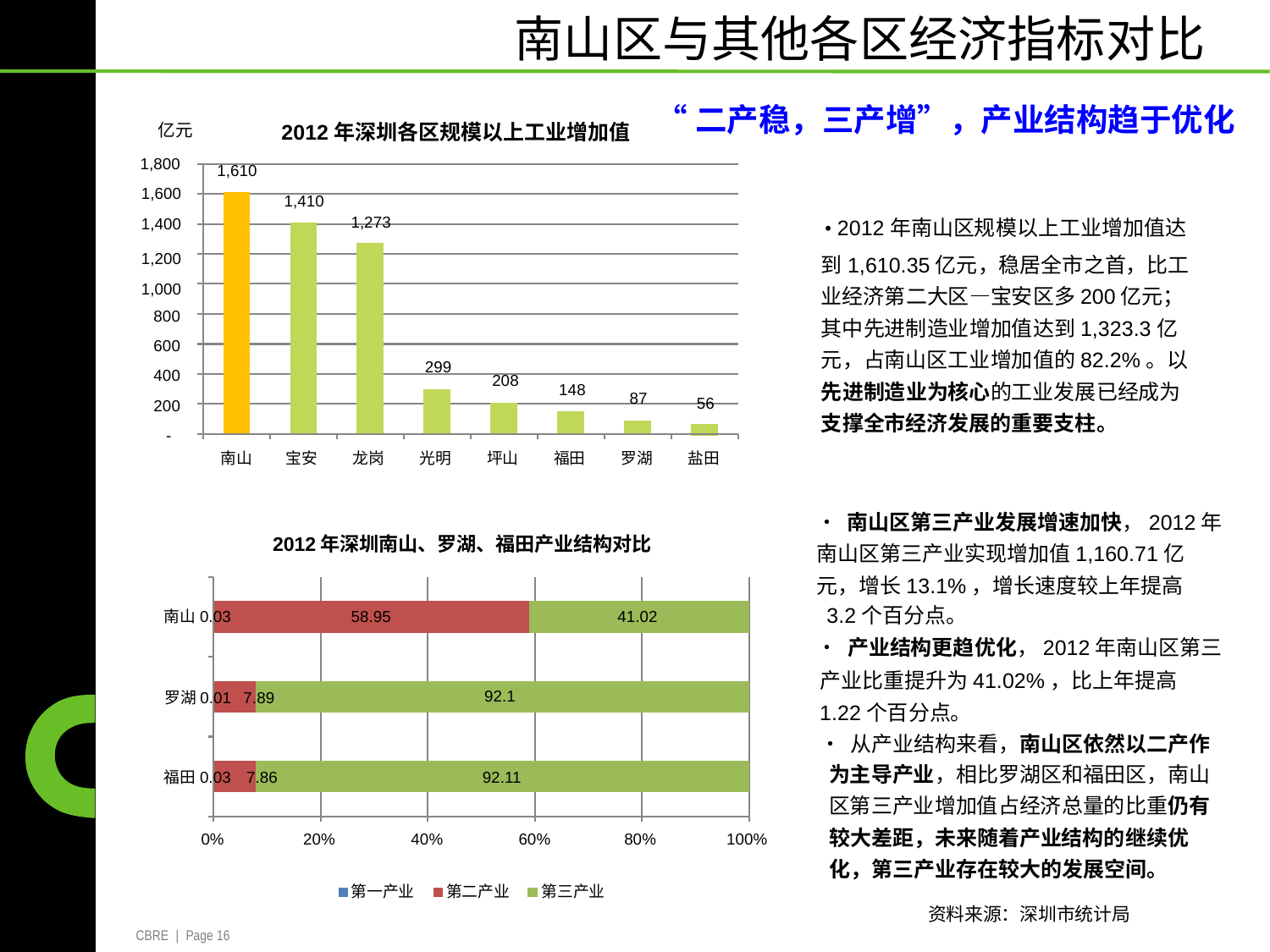

南山区与其他各区经济指标对比

“二产稳，三产增”，产业结构趋于优化
2012年深圳各区规模以上工业增加值
	亿元
1,800
1,610

1,600
1,400
1,410

1,273
• 2012年南山区规模以上工业增加值达

1,200
1,000
	800
	600
	400
	200
		-
到1,610.35亿元，稳居全市之首，比工
业经济第二大区—宝安区多200亿元；
其中先进制造业增加值达到1,323.3亿
元，占南山区工业增加值的82.2%。以
先进制造业为核心的工业发展已经成为
支撑全市经济发展的重要支柱。

299
208

148
87

56

南山
宝安
龙岗
光明
坪山
福田
罗湖
盐田
• 南山区第三产业发展增速加快，2012年
南山区第三产业实现增加值1,160.71亿
元，增长13.1%，增长速度较上年提高
2012年深圳南山、罗湖、福田产业结构对比

3.2个百分点。
南山0.03
58.95
41.02
• 产业结构更趋优化，2012年南山区第三

产业比重提升为41.02%，比上年提高
1.22个百分点。
• 从产业结构来看，南山区依然以二产作

罗湖0.01   7.89
92.1

为主导产业，相比罗湖区和福田区，南山

福田0.03
7.86
92.11
区第三产业增加值占经济总量的比重仍有

较大差距，未来随着产业结构的继续优
0%
20%
40%
60%
80%
100%
化，第三产业存在较大的发展空间。
第一产业
第二产业
第三产业

	资料来源：深圳市统计局
CBRE  |  Page 16